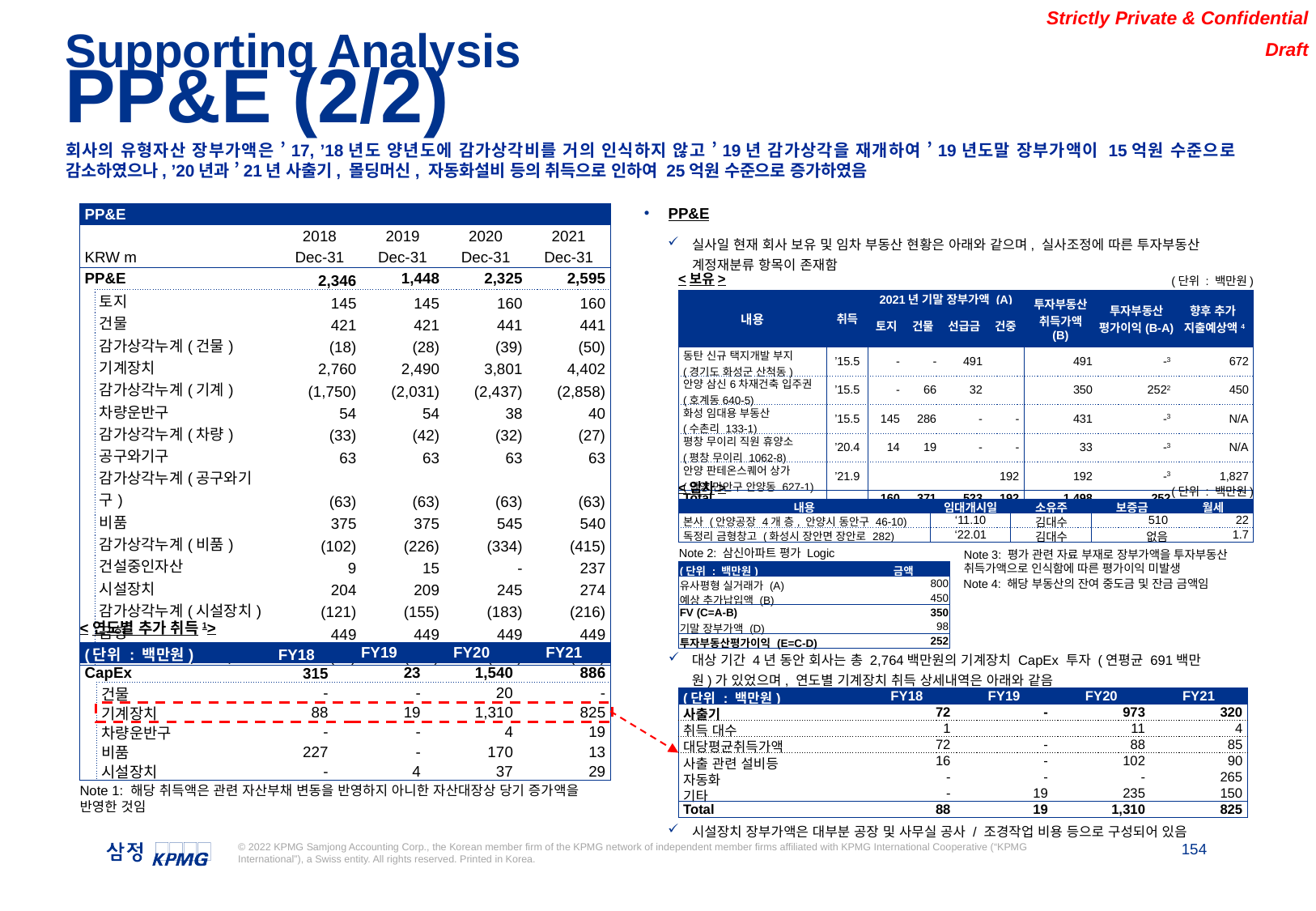

Supporting Analysis
PP&E (2/2)
회사의 유형자산 장부가액은 ’17, ’18년도 양년도에 감가상각비를 거의 인식하지 않고 ’19년 감가상각을 재개하여 ’19년도말 장부가액이 15억원 수준으로 감소하였으나, ’20년과 ’21년 사출기, 몰딩머신, 자동화설비 등의 취득으로 인하여 25억원 수준으로 증가하였음
PP&E
실사일 현재 회사 보유 및 임차 부동산 현황은 아래와 같으며, 실사조정에 따른 투자부동산 계정재분류 항목이 존재함

대상 기간 4년 동안 회사는 총 2,764백만원의 기계장치 CapEx 투자 (연평균 691백만원)가 있었으며, 연도별 기계장치 취득 상세내역은 아래와 같음

시설장치 장부가액은 대부분 공장 및 사무실 공사 / 조경작업 비용 등으로 구성되어 있음
| PP&E |  |  |  |  |  |  |
| --- | --- | --- | --- | --- | --- | --- |
|  |  |  | 2018 | 2019 | 2020 | 2021 |
| KRW m |  |  | Dec-31 | Dec-31 | Dec-31 | Dec-31 |
| PP&E |  |  | 2,346 | 1,448 | 2,325 | 2,595 |
|  | 토지 |  | 145 | 145 | 160 | 160 |
|  | 건물 |  | 421 | 421 | 441 | 441 |
|  | 감가상각누계(건물) |  | (18) | (28) | (39) | (50) |
|  | 기계장치 |  | 2,760 | 2,490 | 3,801 | 4,402 |
|  | 감가상각누계(기계) |  | (1,750) | (2,031) | (2,437) | (2,858) |
|  | 차량운반구 |  | 54 | 54 | 38 | 40 |
|  | 감가상각누계(차량) |  | (33) | (42) | (32) | (27) |
|  | 공구와기구 |  | 63 | 63 | 63 | 63 |
|  | 감가상각누계(공구와기구) |  | (63) | (63) | (63) | (63) |
|  | 비품 |  | 375 | 375 | 545 | 540 |
|  | 감가상각누계(비품) |  | (102) | (226) | (334) | (415) |
|  | 건설중인자산 |  | 9 | 15 | - | 237 |
|  | 시설장치 |  | 204 | 209 | 245 | 274 |
|  | 감가상각누계(시설장치) |  | (121) | (155) | (183) | (216) |
|  | 금형 |  | 449 | 449 | 449 | 449 |
|  | 감가상각누계(금형) |  | (49) | (230) | (329) | (383) |
<보유>
(단위 : 백만원)
| 내용 | 취득 | 2021년 기말 장부가액 (A) |  |  | 건물 취득가액 | 투자부동산 취득가액 (B) | 투자부동산 평가이익(B-A) | 향후 추가 지출예상액4 |
| --- | --- | --- | --- | --- | --- | --- | --- | --- |
|  |  | 토지 | 건물 | 선급금 | 건중 |  |  |  |
| 동탄 신규 택지개발 부지 (경기도 화성군 산척동) | ’15.5 | - | - | 491 |  | 491 | -3 | 672 |
| 안양 삼신6차재건축 입주권 (호계동640-5) | ’15.5 | - | 66 | 32 |  | 350 | 2522 | 450 |
| 화성 임대용 부동산 (수촌리 133-1) | ’15.5 | 145 | 286 | - | - | 431 | -3 | N/A |
| 평창 무이리 직원 휴양소 (평창 무이리 1062-8) | ’20.4 | 14 | 19 | - | - | 33 | -3 | N/A |
| 안양 판테온스퀘어 상가 (안양 만안구 안양동 627-1) | ’21.9 |  |  |  | 192 | 192 | -3 | 1,827 |
| Total |  | 160 | 371 | 523 | 192 | 1,498 | 252 |  |

<임차>
(단위 : 백만원)
| 내용 | 임대개시일 | 소유주 | 보증금 | 월세 |
| --- | --- | --- | --- | --- |
| 본사 (안양공장 4개 층, 안양시 동안구 46-10) | ‘11.10 | 김대수 | 510 | 22 |
| 독정리 금형창고 (화성시 장안면 장안로 282) | ‘22.01 | 김대수 | 없음 | 1.7 |
Note 2: 삼신아파트 평가 Logic
Note 3: 평가 관련 자료 부재로 장부가액을 투자부동산 취득가액으로 인식함에 따른 평가이익 미발생
| (단위 : 백만원) | 금액 |
| --- | --- |
| 유사평형 실거래가 (A) | 800 |
| 예상 추가납입액 (B) | 450 |
| FV (C=A-B) | 350 |
| 기말 장부가액 (D) | 98 |
| 투자부동산평가이익 (E=C-D) | 252 |
Note 4: 해당 부동산의 잔여 중도금 및 잔금 금액임
<연도별 추가 취득1>
| (단위 : 백만원) |  | FY18 | FY19 | FY20 | FY21 |
| --- | --- | --- | --- | --- | --- |
| CapEx |  | 315 | 23 | 1,540 | 886 |
|  | 건물 | - | - | 20 | - |
|  | 기계장치 | 88 | 19 | 1,310 | 825 |
|  | 차량운반구 | - | - | 4 | 19 |
|  | 비품 | 227 | - | 170 | 13 |
|  | 시설장치 | - | 4 | 37 | 29 |
| (단위 : 백만원) | FY18 | FY19 | FY20 | FY21 |
| --- | --- | --- | --- | --- |
| 사출기 | 72 | - | 973 | 320 |
| 취득 대수 | 1 |  | 11 | 4 |
| 대당평균취득가액 | 72 | - | 88 | 85 |
| 사출 관련 설비등 | 16 | - | 102 | 90 |
| 자동화 | - | - | - | 265 |
| 기타 | - | 19 | 235 | 150 |
| Total | 88 | 19 | 1,310 | 825 |

Note 1: 해당 취득액은 관련 자산부채 변동을 반영하지 아니한 자산대장상 당기 증가액을 반영한 것임